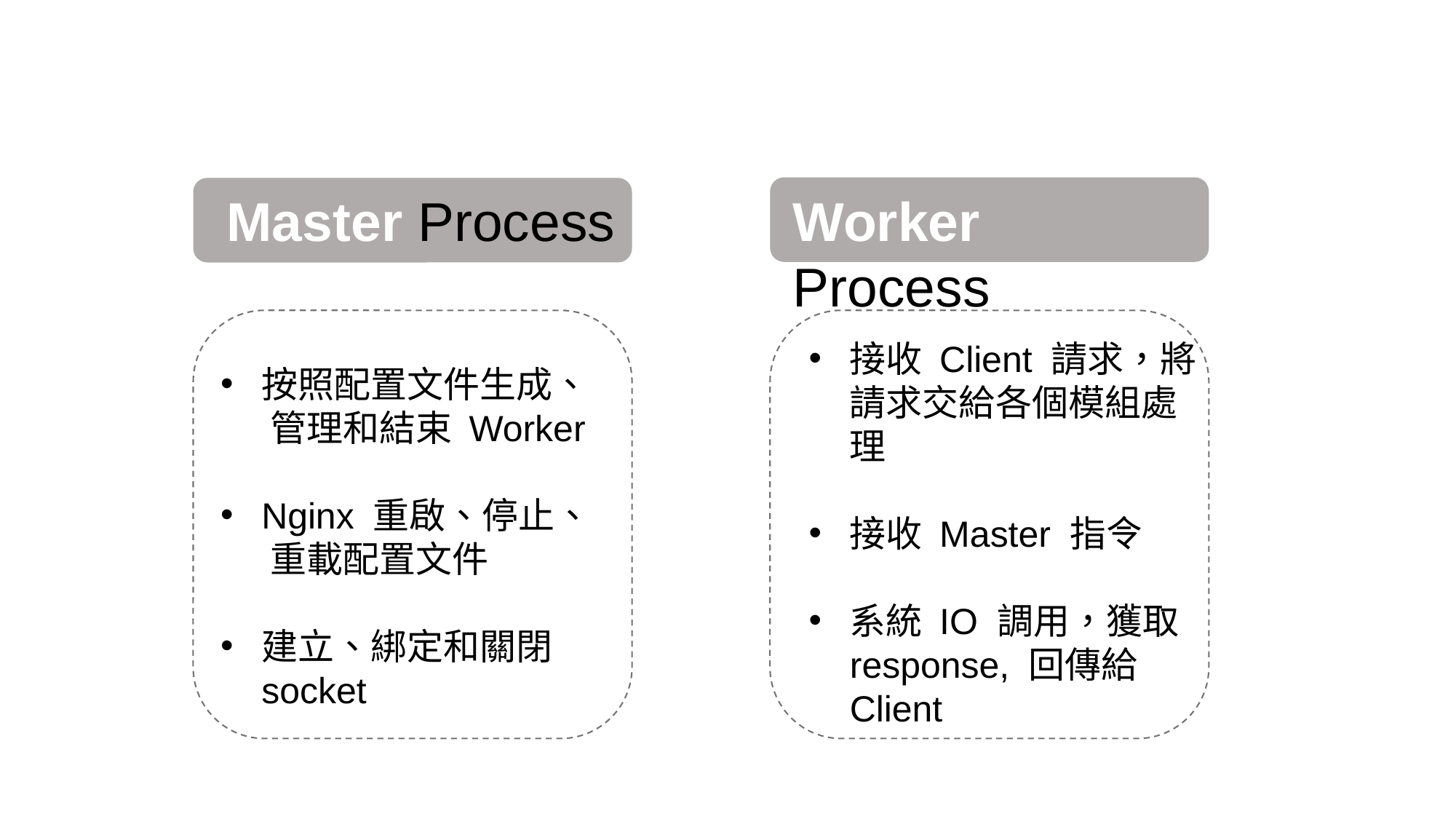

Worker Process
Master Process

接收 Client 請求，將請求交給各個模組處理

接收 Master 指令

系統 IO 調用，獲取 response, 回傳給 Client
按照配置文件生成、
     管理和結束 Worker

Nginx 重啟、停止、
     重載配置文件

建立、綁定和關閉socket